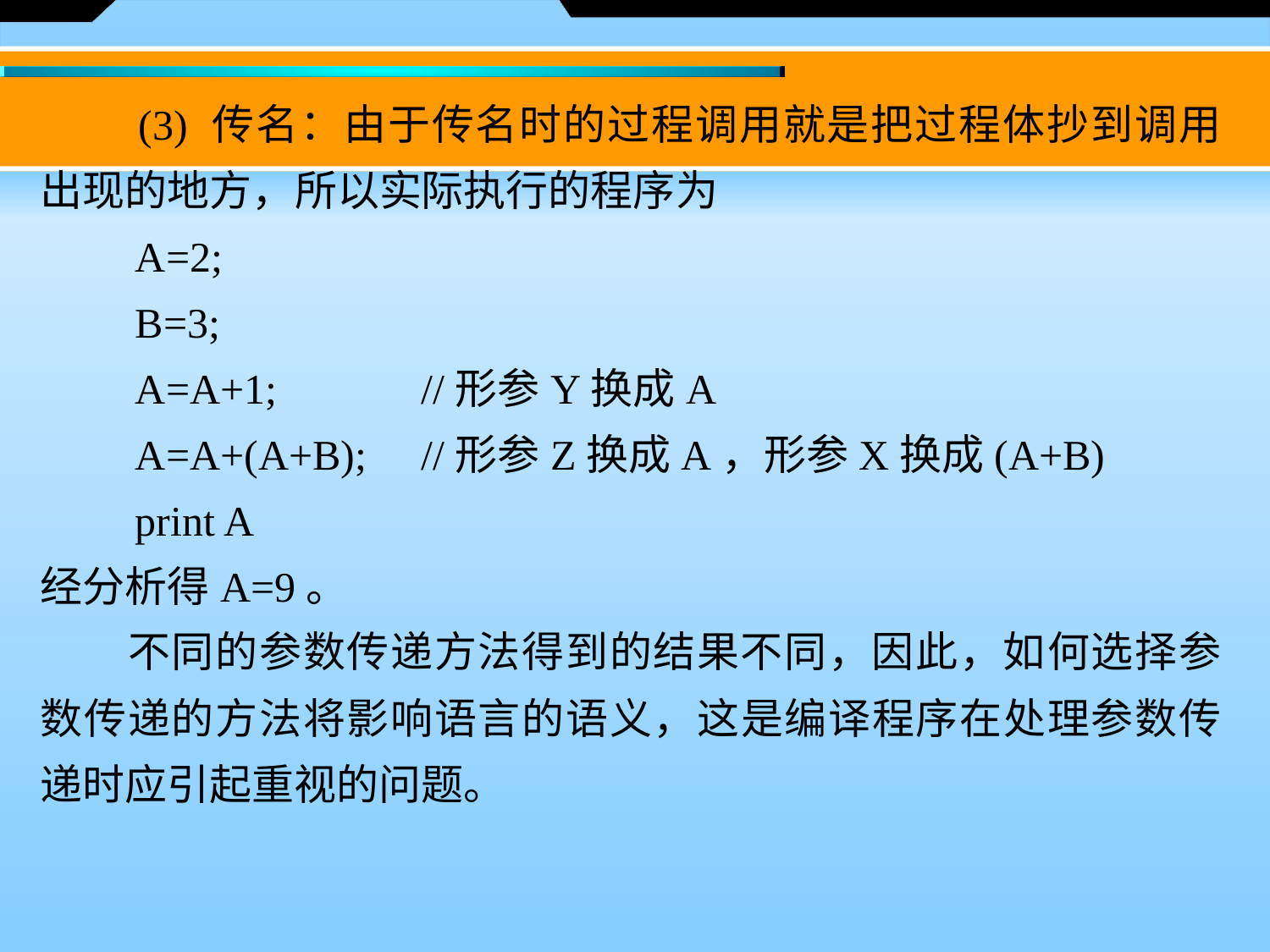

(3) 传名：由于传名时的过程调用就是把过程体抄到调用出现的地方，所以实际执行的程序为
　　A=2;
　　B=3;
　　A=A+1;         	//形参Y换成A
　　A=A+(A+B);     	//形参Z换成A，形参X换成(A+B)
　　print A
经分析得A=9。
　　不同的参数传递方法得到的结果不同，因此，如何选择参数传递的方法将影响语言的语义，这是编译程序在处理参数传递时应引起重视的问题。